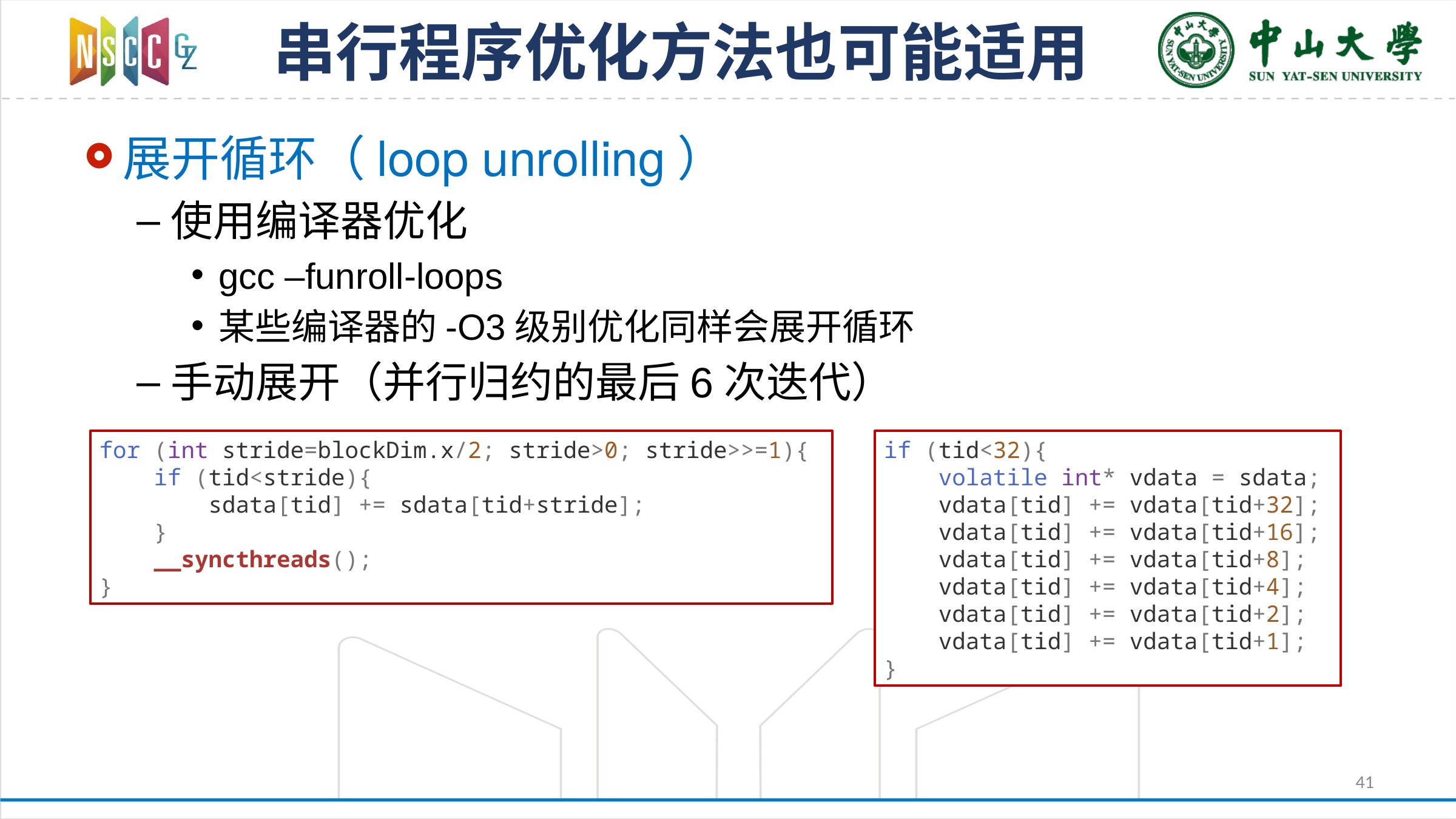

# 串行程序优化方法也可能适用
展开循环（loop unrolling）
使用编译器优化
gcc –funroll-loops
某些编译器的-O3级别优化同样会展开循环
手动展开（并行归约的最后6次迭代）

for (int stride=blockDim.x/2; stride>0; stride>>=1){
    if (tid<stride){
        sdata[tid] += sdata[tid+stride];
    }
    __syncthreads();
}
if (tid<32){
    volatile int* vdata = sdata;
    vdata[tid] += vdata[tid+32];
    vdata[tid] += vdata[tid+16];
    vdata[tid] += vdata[tid+8];
    vdata[tid] += vdata[tid+4];
    vdata[tid] += vdata[tid+2];
    vdata[tid] += vdata[tid+1];
}
41